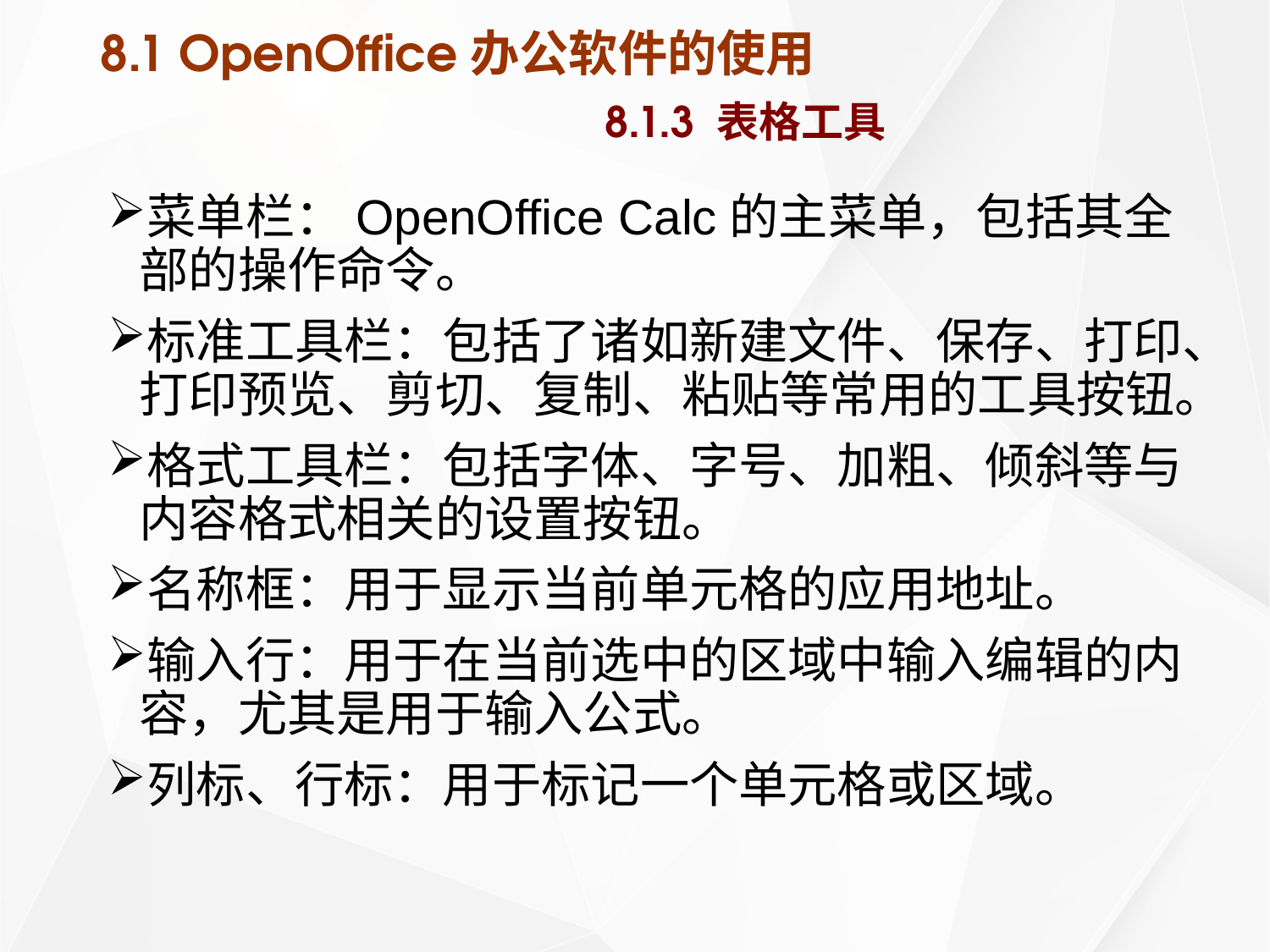

# 8.1 OpenOffice办公软件的使用 8.1.3 表格工具
菜单栏：OpenOffice Calc的主菜单，包括其全部的操作命令。
标准工具栏：包括了诸如新建文件、保存、打印、打印预览、剪切、复制、粘贴等常用的工具按钮。
格式工具栏：包括字体、字号、加粗、倾斜等与内容格式相关的设置按钮。
名称框：用于显示当前单元格的应用地址。
输入行：用于在当前选中的区域中输入编辑的内容，尤其是用于输入公式。
列标、行标：用于标记一个单元格或区域。